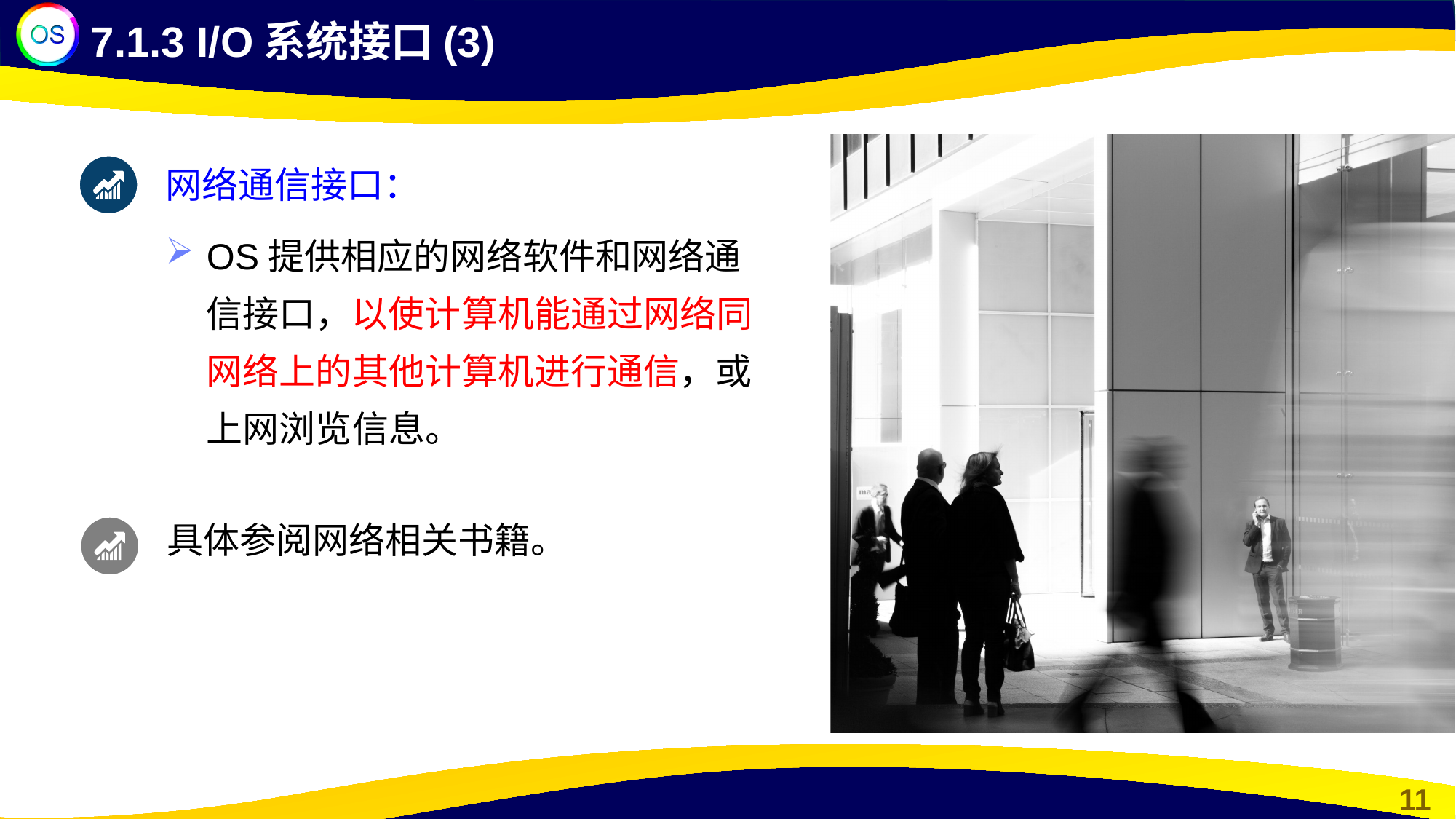

7.1.3 I/O系统接口(3)

网络通信接口：
OS提供相应的网络软件和网络通信接口，以使计算机能通过网络同网络上的其他计算机进行通信，或上网浏览信息。
具体参阅网络相关书籍。